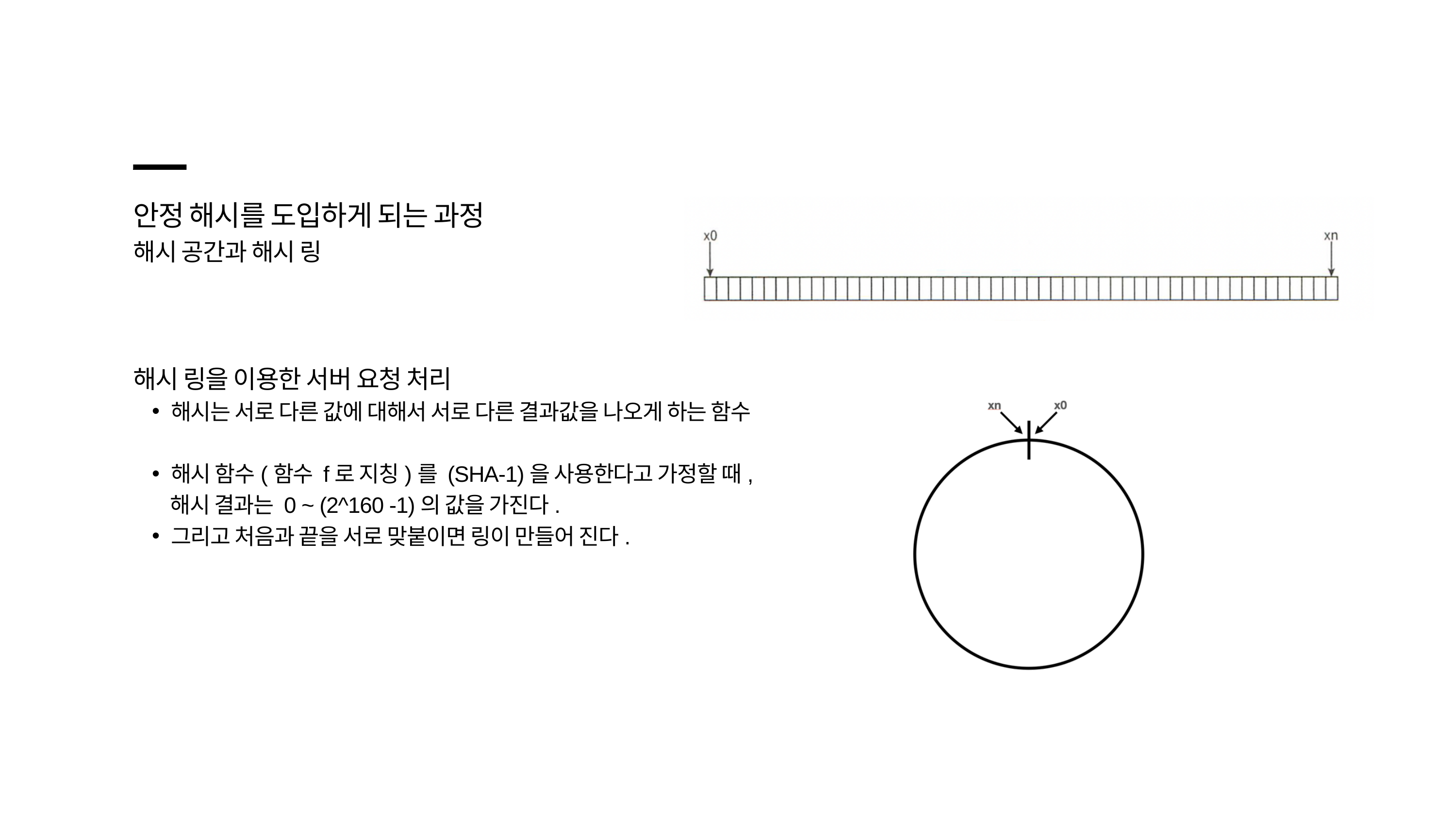

안정 해시를 도입하게 되는 과정
해시 공간과 해시 링

해시 링을 이용한 서버 요청 처리
해시는 서로 다른 값에 대해서 서로 다른 결과값을 나오게 하는 함수

해시 함수(함수 f로 지칭)를 (SHA-1)을 사용한다고 가정할 때,
       해시 결과는 0 ~ (2^160 -1)의 값을 가진다.
그리고 처음과 끝을 서로 맞붙이면 링이 만들어 진다.